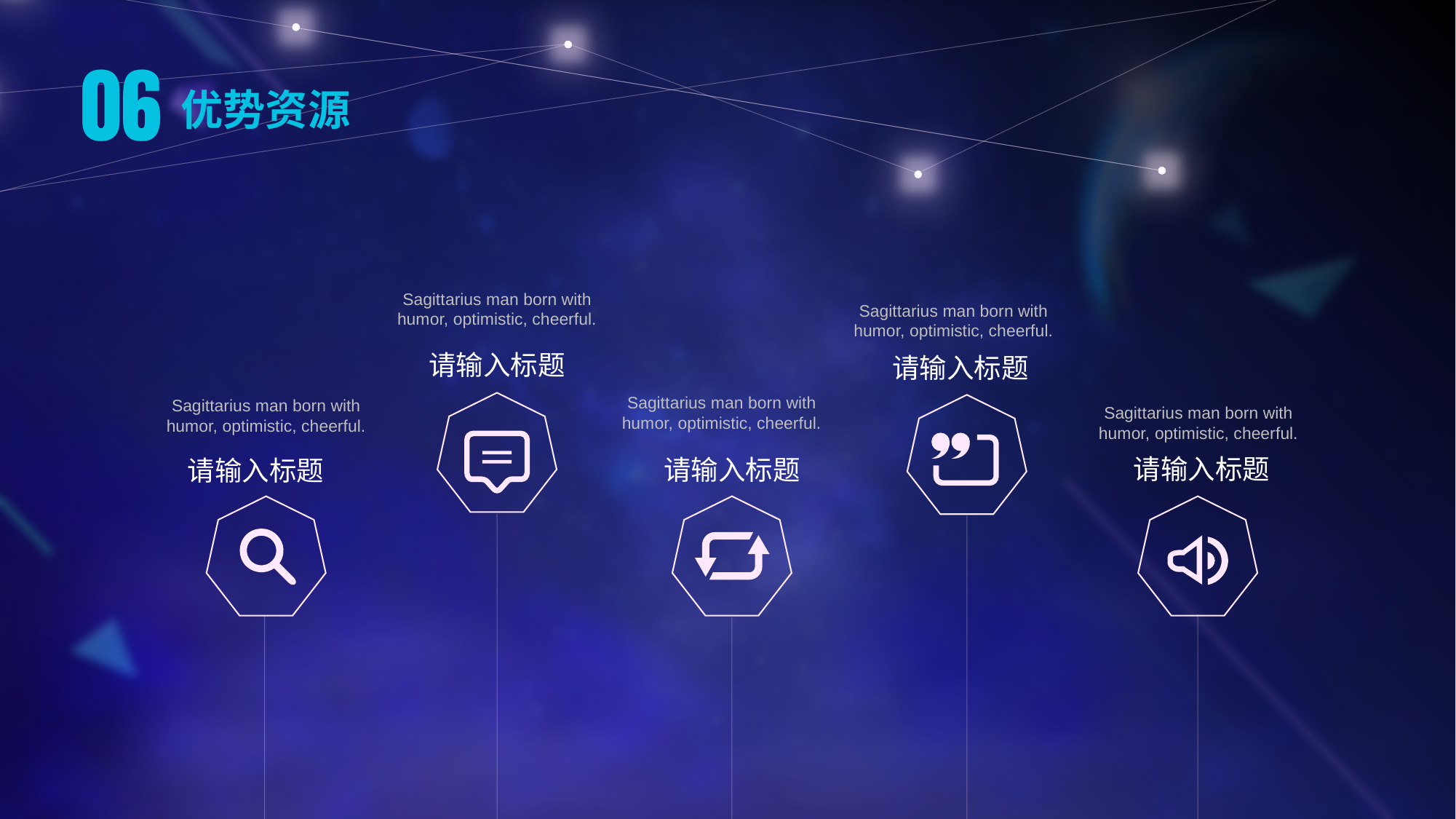

06
优势资源

Sagittarius man born with humor, optimistic, cheerful.
Sagittarius man born with humor, optimistic, cheerful.
请输入标题
请输入标题
Sagittarius man born with humor, optimistic, cheerful.
Sagittarius man born with humor, optimistic, cheerful.

Sagittarius man born with humor, optimistic, cheerful.

请输入标题
请输入标题
请输入标题